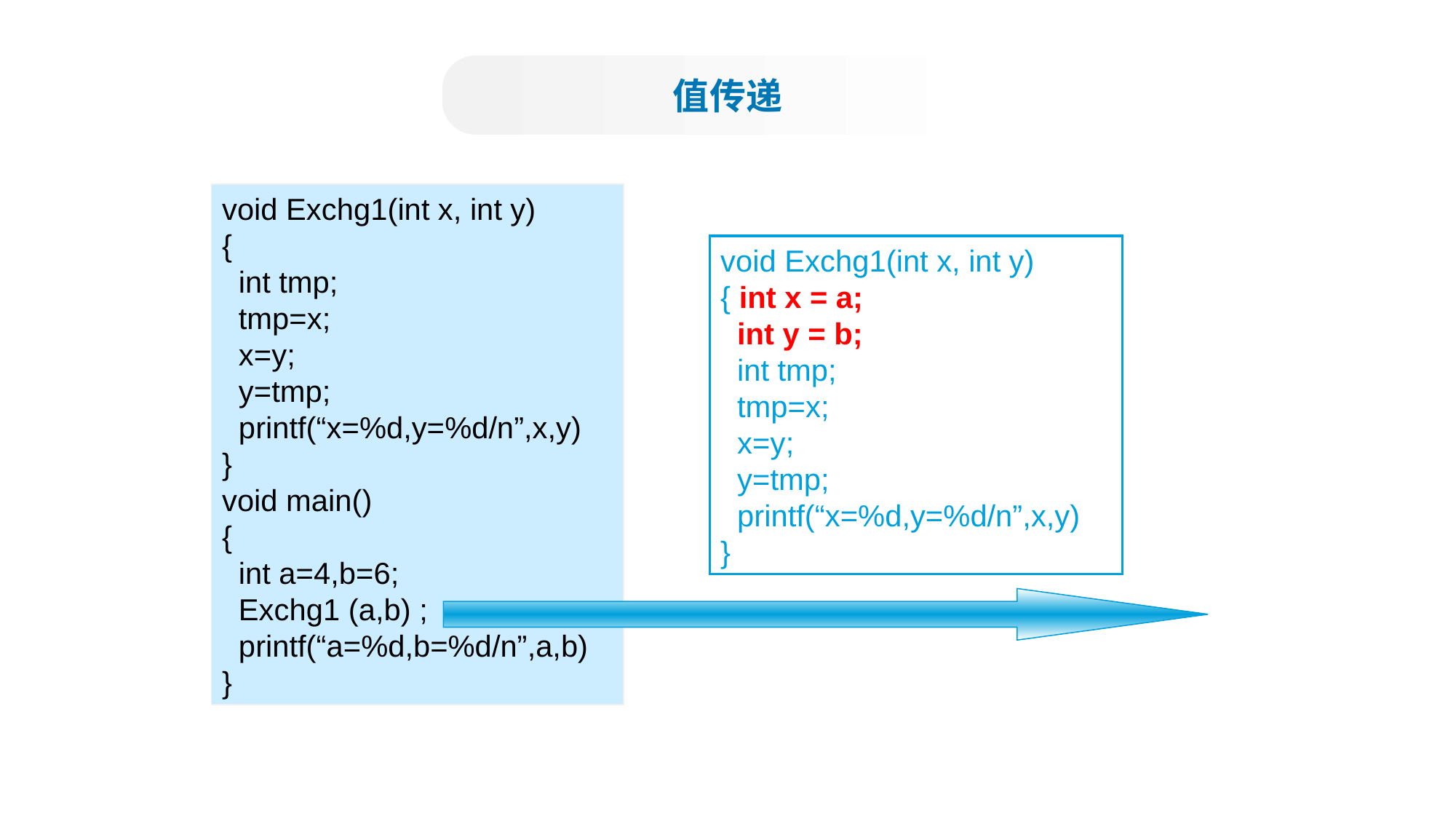

值传递
void Exchg1(int x, int y)  
{
  int tmp;
  tmp=x;
  x=y;
  y=tmp;
  printf(“x=%d,y=%d/n”,x,y)
}
void main()
{
  int a=4,b=6;
  Exchg1 (a,b) ;
  printf(“a=%d,b=%d/n”,a,b)
}

void Exchg1(int x, int y)  
{ int x = a;
  int y = b;
  int tmp;
  tmp=x;
  x=y;
  y=tmp;
  printf(“x=%d,y=%d/n”,x,y)
}